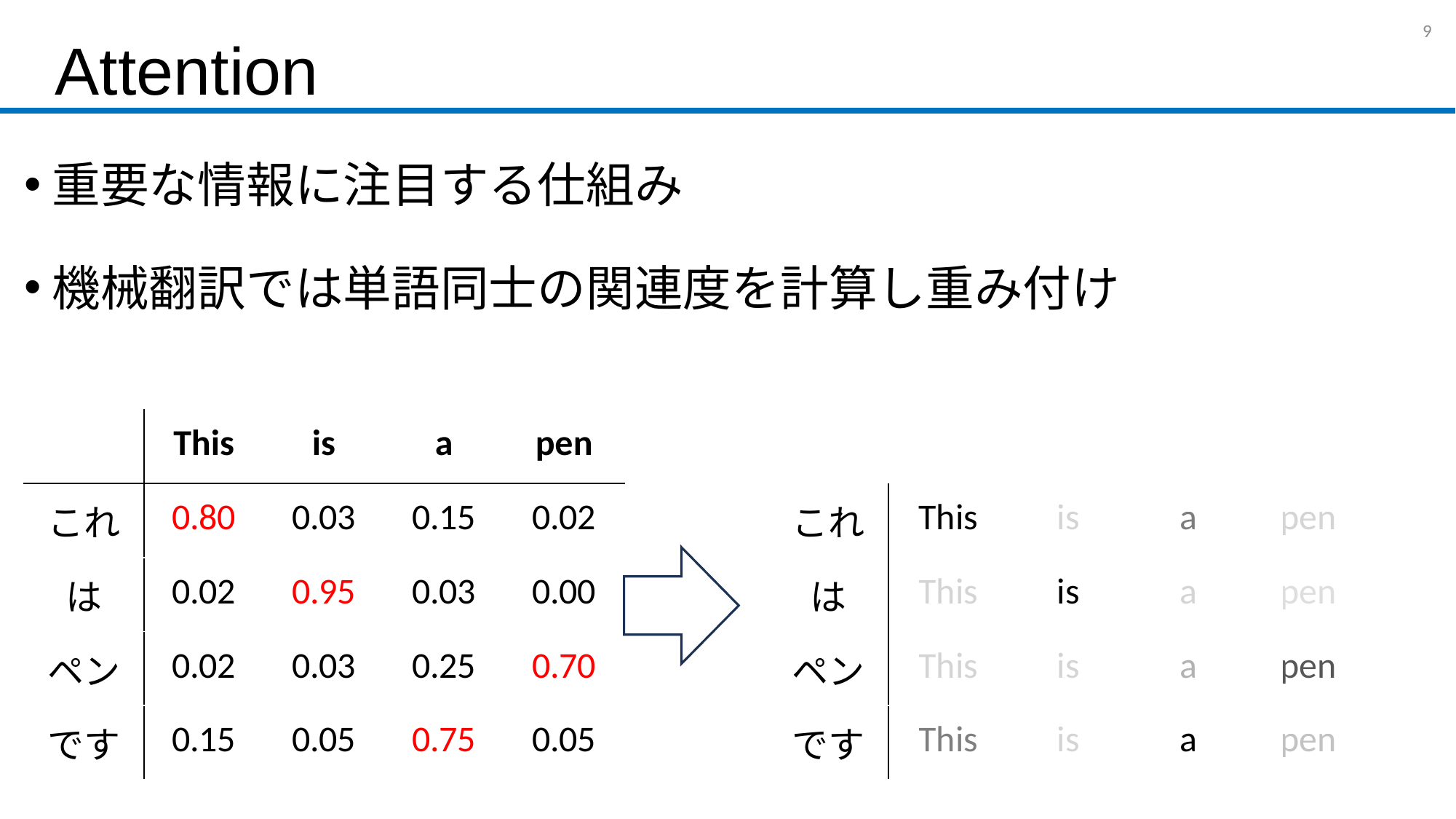

# Attention
9
重要な情報に注目する仕組み
機械翻訳では単語同士の関連度を計算し重み付け
|  | This | is | a | pen |
| --- | --- | --- | --- | --- |
| これ | 0.80 | 0.03 | 0.15 | 0.02 |
| は | 0.02 | 0.95 | 0.03 | 0.00 |
| ペン | 0.02 | 0.03 | 0.25 | 0.70 |
| です | 0.15 | 0.05 | 0.75 | 0.05 |
| これ | This | is | a | pen |
| --- | --- | --- | --- | --- |
| は | This | is | a | pen |
| ペン | This | is | a | pen |
| です | This | is | a | pen |